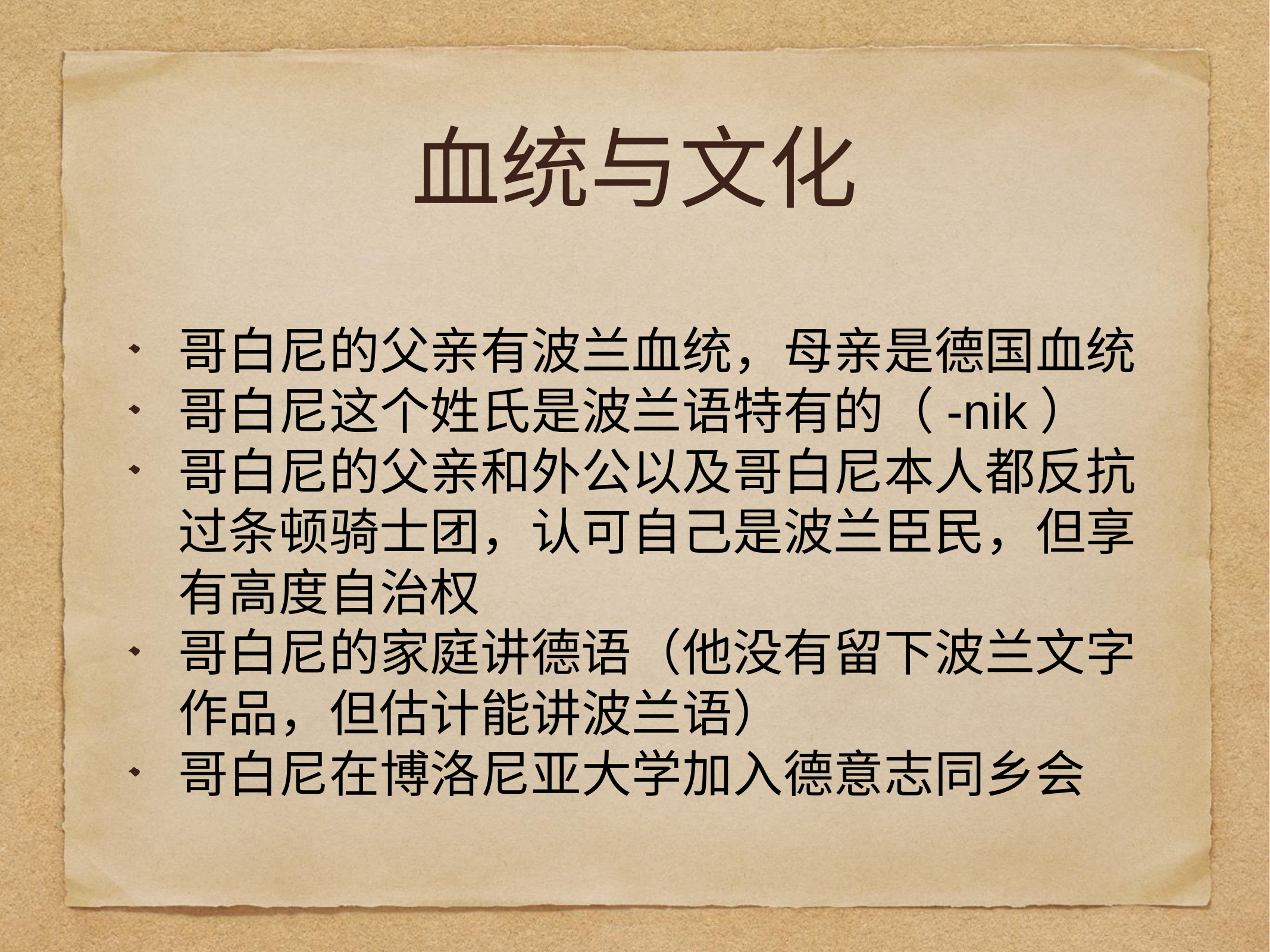

# 血统与文化
哥白尼的父亲有波兰血统，母亲是德国血统
哥白尼这个姓氏是波兰语特有的（-nik）
哥白尼的父亲和外公以及哥白尼本人都反抗过条顿骑士团，认可自己是波兰臣民，但享有高度自治权
哥白尼的家庭讲德语（他没有留下波兰文字作品，但估计能讲波兰语）
哥白尼在博洛尼亚大学加入德意志同乡会